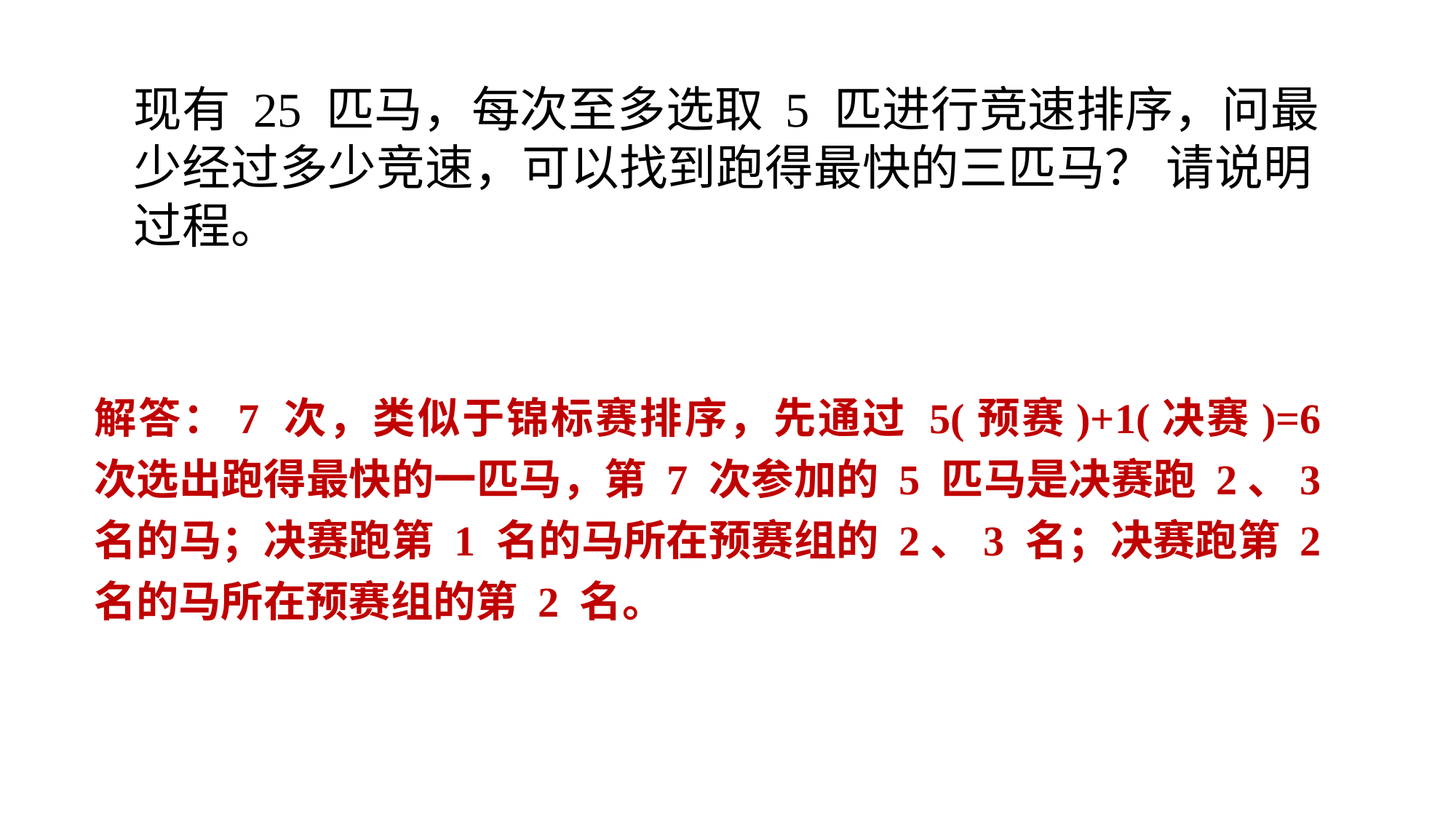

现有 25 匹马，每次至多选取 5 匹进行竞速排序，问最少经过多少竞速，可以找到跑得最快的三匹马？ 请说明过程。
解答：7 次，类似于锦标赛排序，先通过 5(预赛)+1(决赛)=6 次选出跑得最快的一匹马，第 7 次参加的 5 匹马是决赛跑 2、3 名的马；决赛跑第 1 名的马所在预赛组的 2、3 名；决赛跑第 2 名的马所在预赛组的第 2 名。